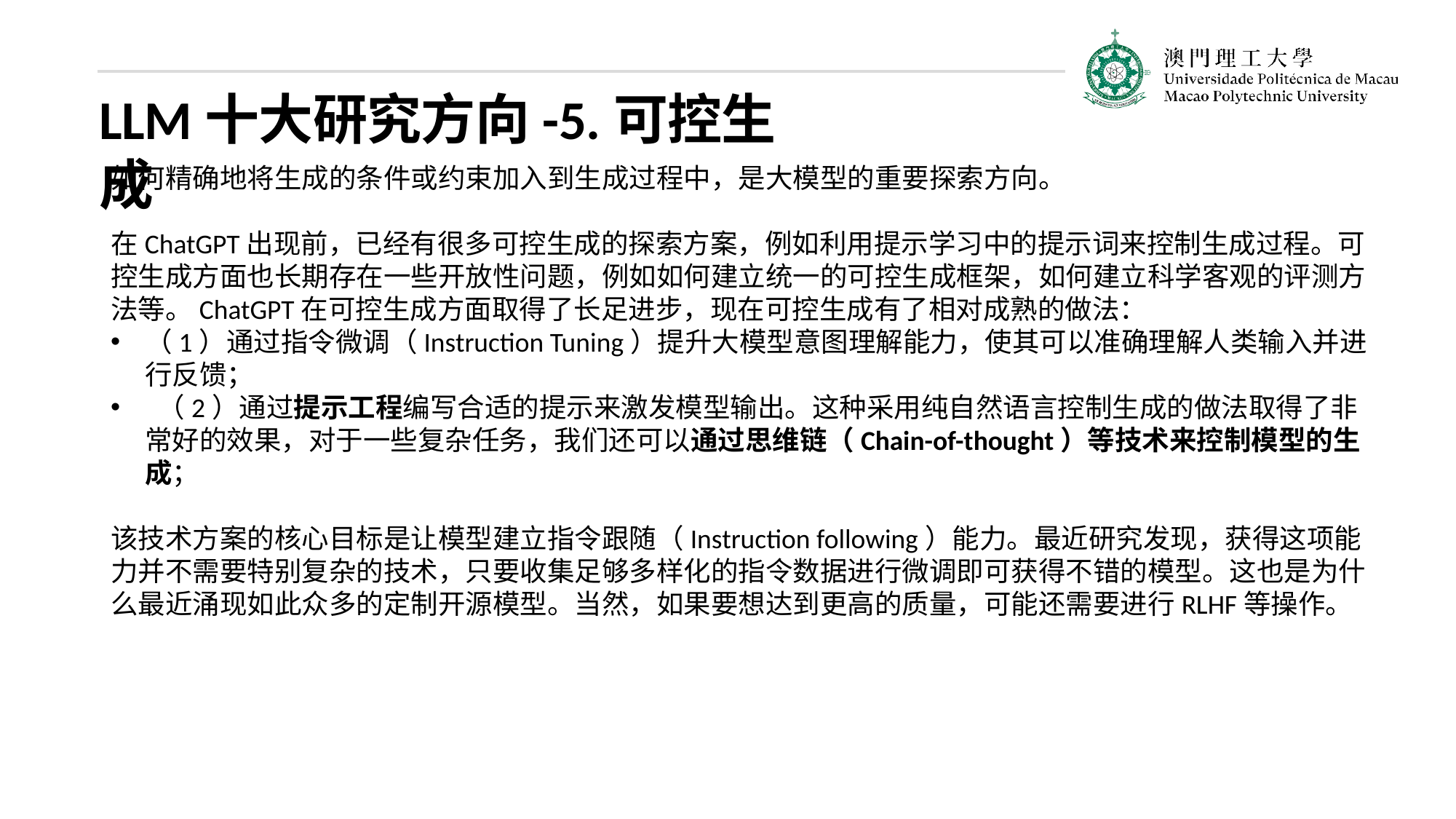

LLM十大研究方向-5.可控生成
如何精确地将生成的条件或约束加入到生成过程中，是大模型的重要探索方向。

在ChatGPT出现前，已经有很多可控生成的探索方案，例如利用提示学习中的提示词来控制生成过程。可控生成方面也长期存在一些开放性问题，例如如何建立统一的可控生成框架，如何建立科学客观的评测方法等。ChatGPT在可控生成方面取得了长足进步，现在可控生成有了相对成熟的做法：
（1）通过指令微调（Instruction Tuning）提升大模型意图理解能力，使其可以准确理解人类输入并进行反馈；
 （2）通过提示工程编写合适的提示来激发模型输出。这种采用纯自然语言控制生成的做法取得了非常好的效果，对于一些复杂任务，我们还可以通过思维链（Chain-of-thought）等技术来控制模型的生成；

该技术方案的核心目标是让模型建立指令跟随（Instruction following）能力。最近研究发现，获得这项能力并不需要特别复杂的技术，只要收集足够多样化的指令数据进行微调即可获得不错的模型。这也是为什么最近涌现如此众多的定制开源模型。当然，如果要想达到更高的质量，可能还需要进行RLHF等操作。